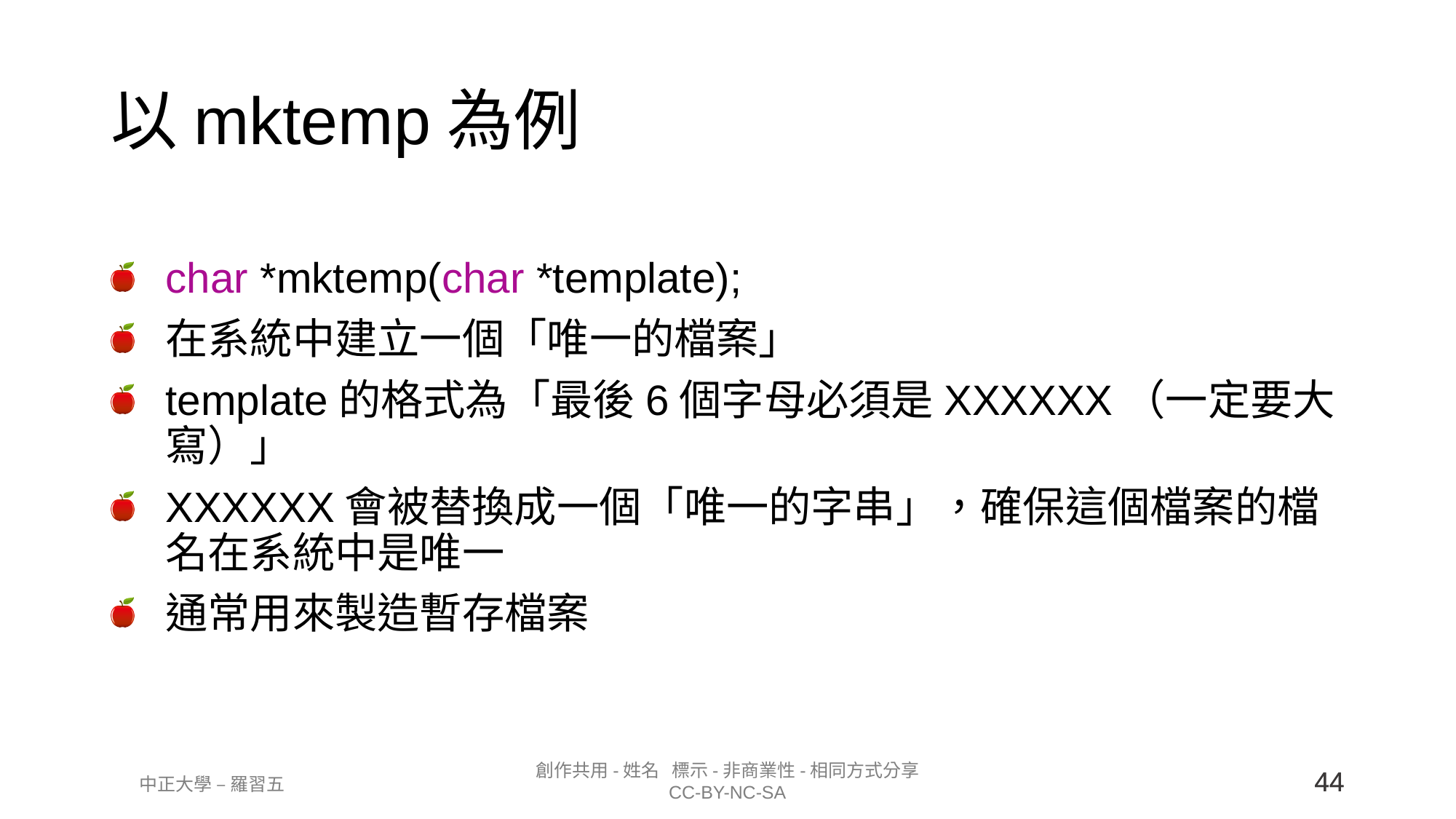

# 以mktemp為例
char *mktemp(char *template);
在系統中建立一個「唯一的檔案」
template的格式為「最後6個字母必須是XXXXXX（一定要大寫）」
XXXXXX會被替換成一個「唯一的字串」，確保這個檔案的檔名在系統中是唯一
通常用來製造暫存檔案